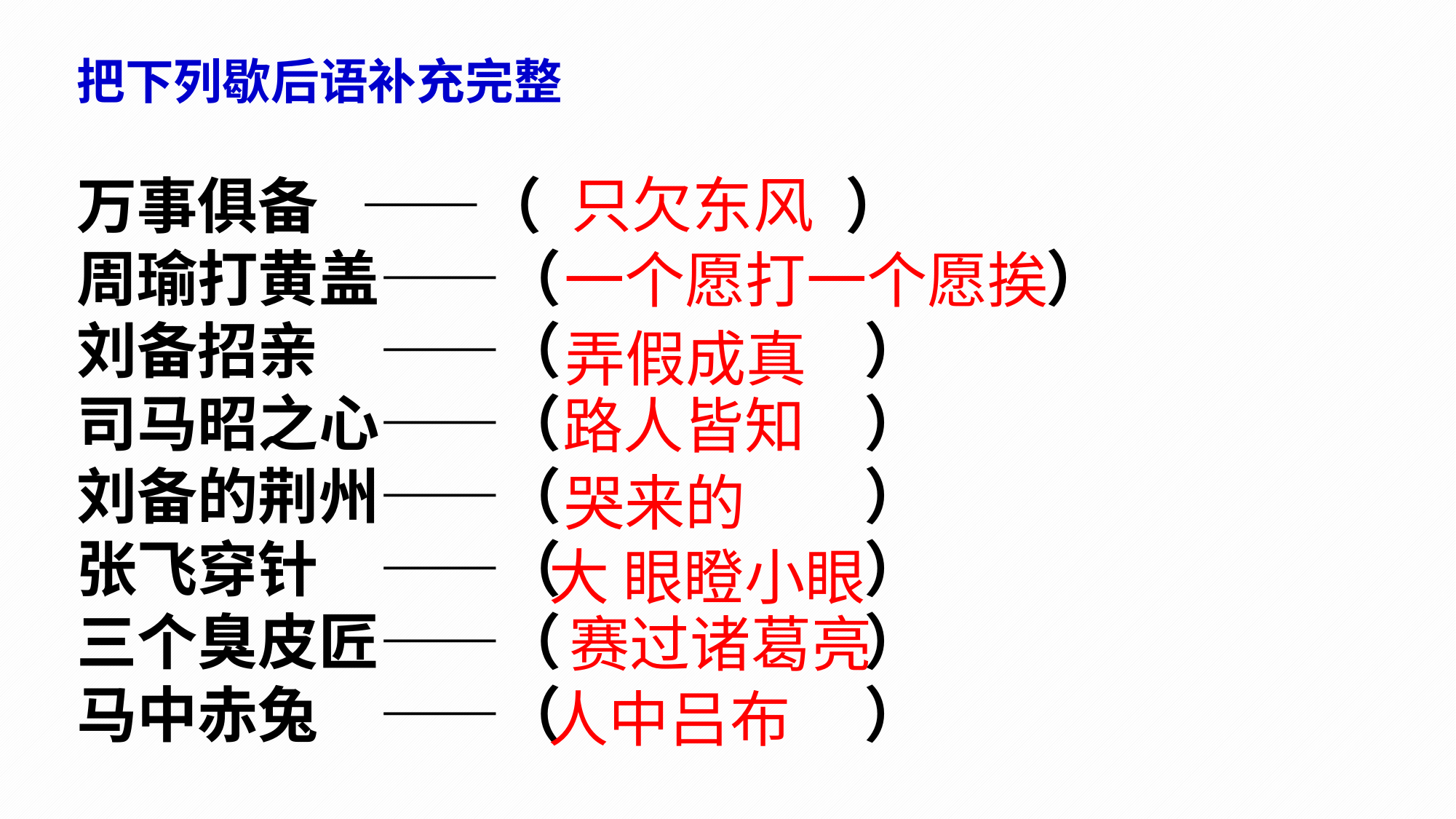

把下列歇后语补充完整

万事俱备   ——（　　　　　）
周瑜打黄盖——（　　　　　　　　）
刘备招亲　——（　　　　　）
司马昭之心——（　　　　　）
刘备的荆州——（　　　　　）
张飞穿针　——（　　　　　）
三个臭皮匠——（　　　　　）
马中赤兔　——（　　　　　）
只欠东风
一个愿打一个愿挨
弄假成真
路人皆知
哭来的
大 眼瞪小眼
赛过诸葛亮
人中吕布